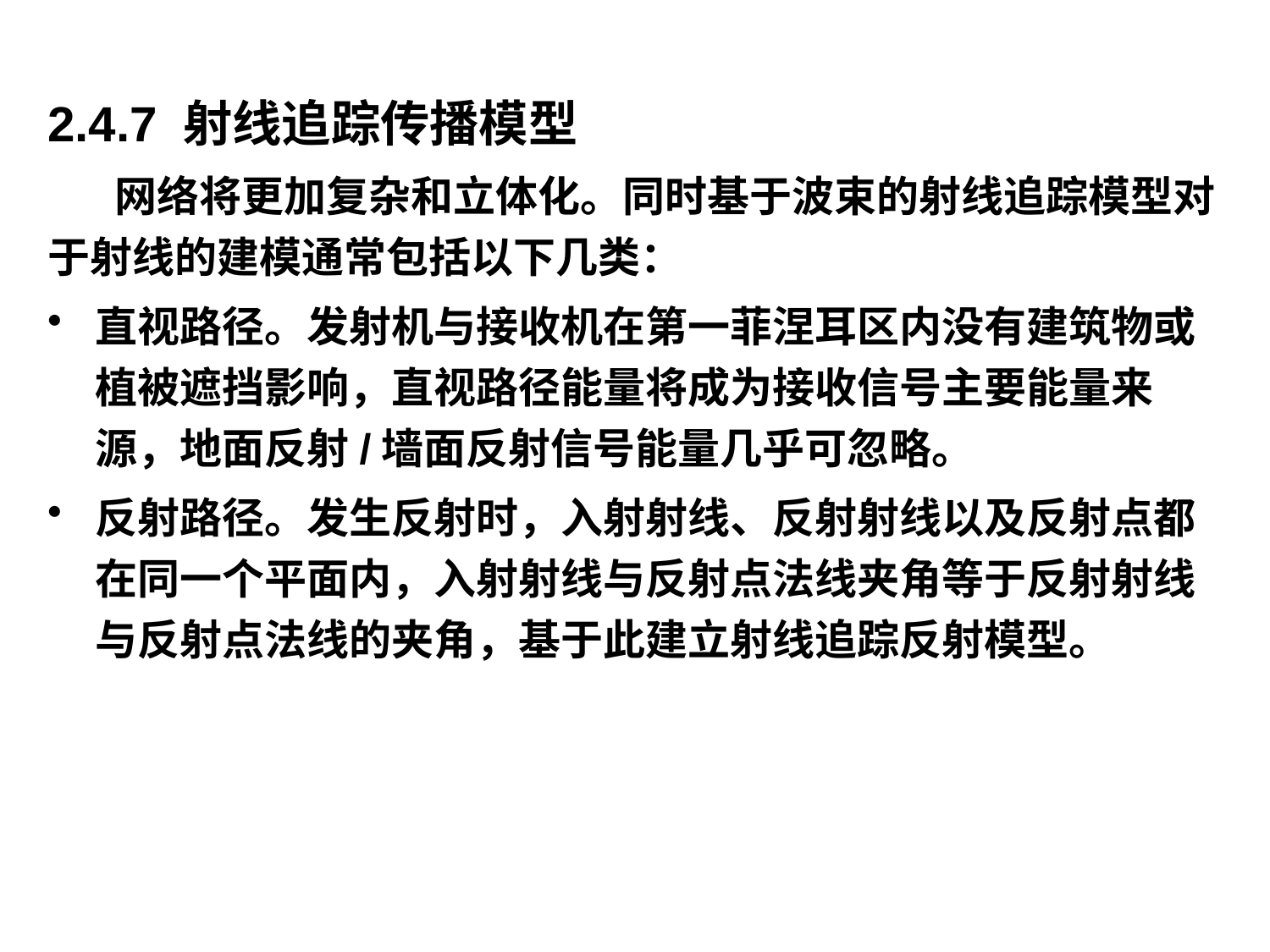

2.4.7 射线追踪传播模型
      网络将更加复杂和立体化。同时基于波束的射线追踪模型对于射线的建模通常包括以下几类：
直视路径。发射机与接收机在第一菲涅耳区内没有建筑物或植被遮挡影响，直视路径能量将成为接收信号主要能量来源，地面反射/墙面反射信号能量几乎可忽略。
反射路径。发生反射时，入射射线、反射射线以及反射点都在同一个平面内，入射射线与反射点法线夹角等于反射射线与反射点法线的夹角，基于此建立射线追踪反射模型。